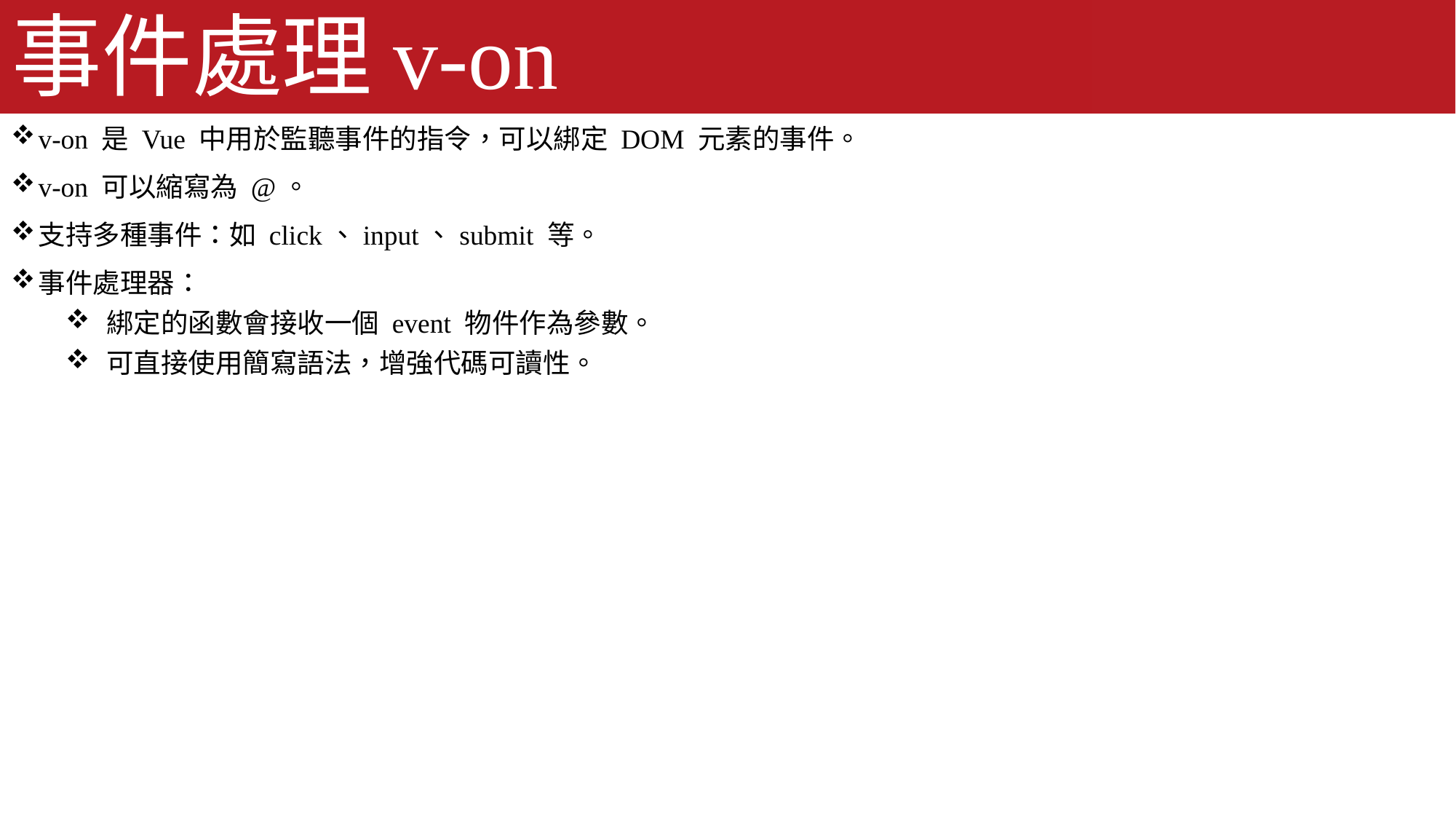

# 事件處理v-on
v-on 是 Vue 中用於監聽事件的指令，可以綁定 DOM 元素的事件。
v-on 可以縮寫為 @。
支持多種事件：如 click、input、submit 等。
事件處理器：
綁定的函數會接收一個 event 物件作為參數。
可直接使用簡寫語法，增強代碼可讀性。